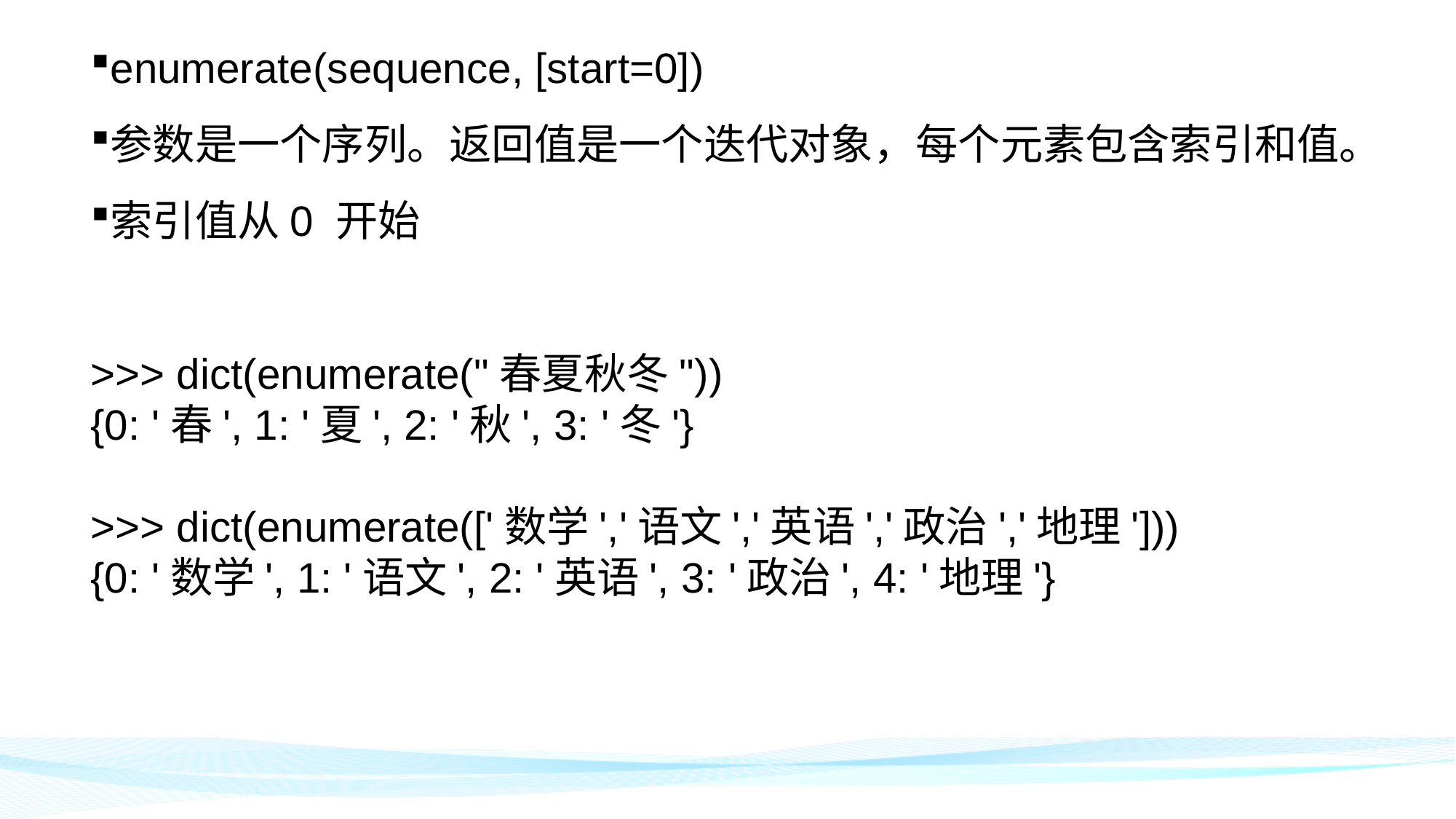

enumerate(sequence, [start=0])
参数是一个序列。返回值是一个迭代对象，每个元素包含索引和值。
索引值从0 开始

>>> dict(enumerate("春夏秋冬"))
{0: '春', 1: '夏', 2: '秋', 3: '冬'}

>>> dict(enumerate(['数学','语文','英语','政治','地理']))
{0: '数学', 1: '语文', 2: '英语', 3: '政治', 4: '地理'}